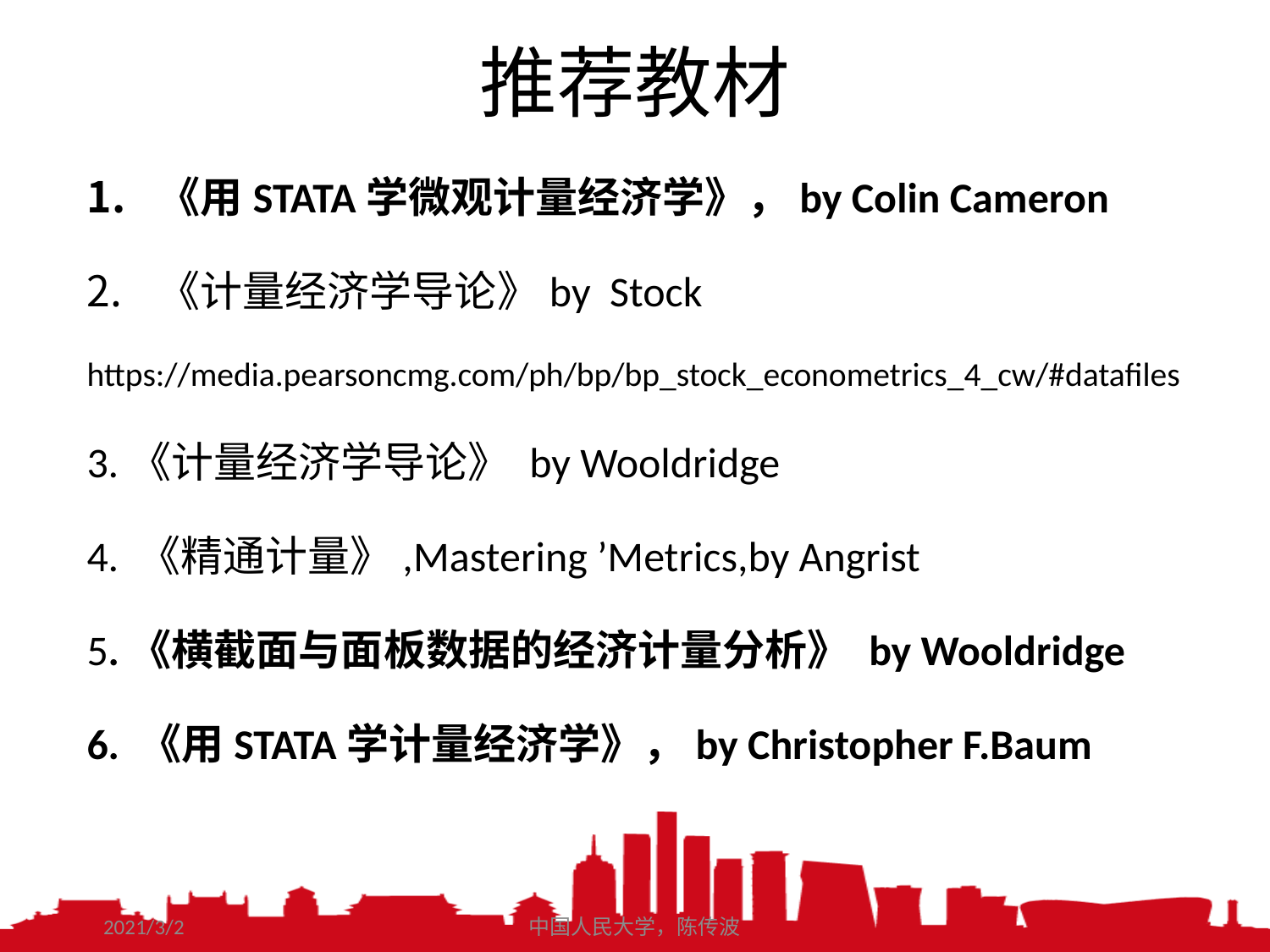

# 推荐教材
《用STATA学微观计量经济学》，by Colin Cameron
《计量经济学导论》by  Stock
https://media.pearsoncmg.com/ph/bp/bp_stock_econometrics_4_cw/#datafiles
3.《计量经济学导论》 by Wooldridge
4. 《精通计量》,Mastering ’Metrics,by Angrist
5.《横截面与面板数据的经济计量分析》 by Wooldridge
6. 《用STATA学计量经济学》，by Christopher F.Baum
2021/3/2
中国人民大学，陈传波